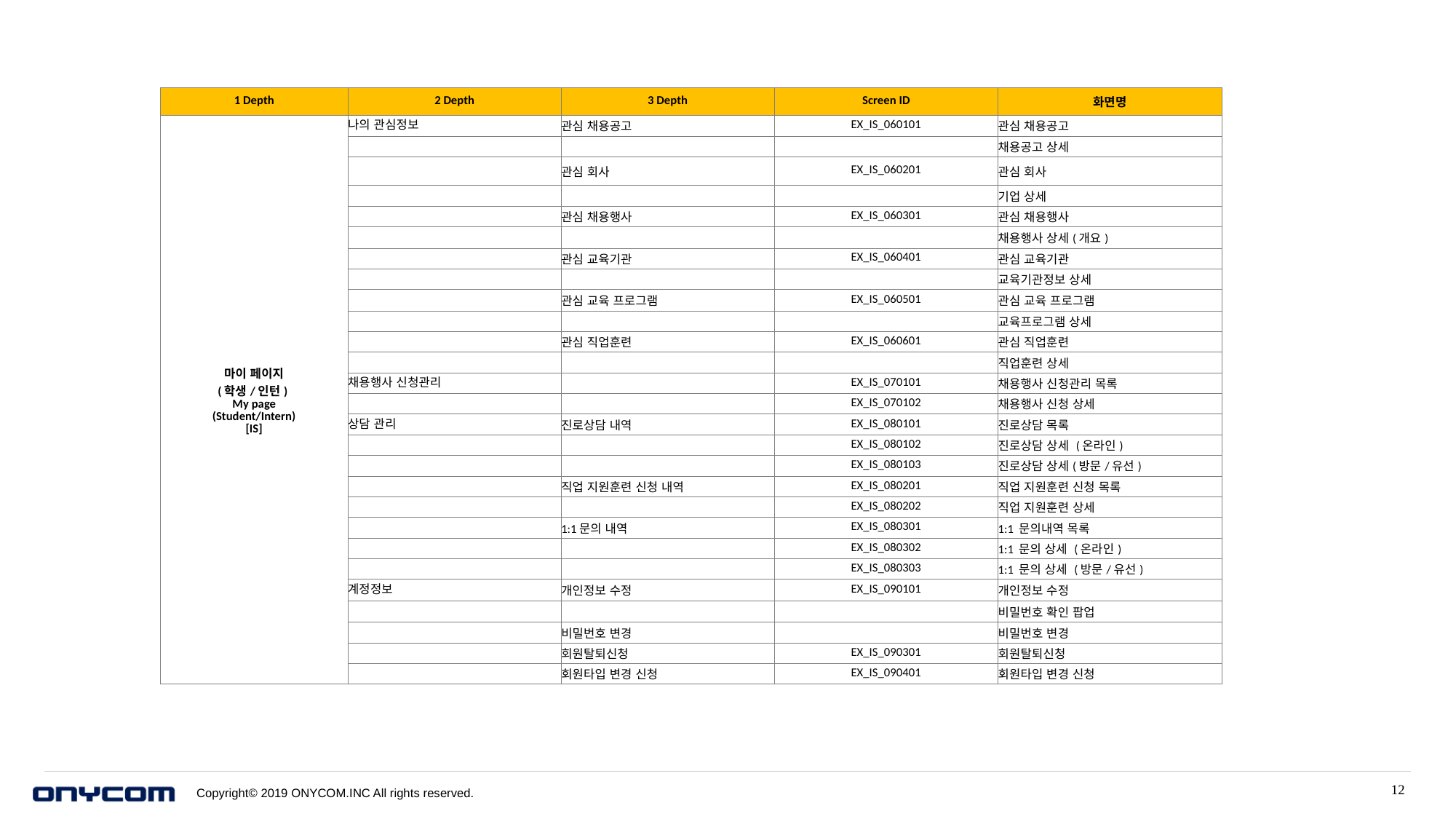

| 1 Depth | 2 Depth | 3 Depth | Screen ID | 화면명 |
| --- | --- | --- | --- | --- |
| 마이 페이지 (학생/인턴) My page (Student/Intern) [IS] | 나의 관심정보 | 관심 채용공고 | EX\_IS\_060101 | 관심 채용공고 |
|  |  |  |  | 채용공고 상세 |
|  |  | 관심 회사 | EX\_IS\_060201 | 관심 회사 |
|  |  |  |  | 기업 상세 |
|  |  | 관심 채용행사 | EX\_IS\_060301 | 관심 채용행사 |
|  |  |  |  | 채용행사 상세(개요) |
|  |  | 관심 교육기관 | EX\_IS\_060401 | 관심 교육기관 |
|  |  |  |  | 교육기관정보 상세 |
|  |  | 관심 교육 프로그램 | EX\_IS\_060501 | 관심 교육 프로그램 |
|  |  |  |  | 교육프로그램 상세 |
|  |  | 관심 직업훈련 | EX\_IS\_060601 | 관심 직업훈련 |
|  |  |  |  | 직업훈련 상세 |
|  | 채용행사 신청관리 |  | EX\_IS\_070101 | 채용행사 신청관리 목록 |
|  |  |  | EX\_IS\_070102 | 채용행사 신청 상세 |
|  | 상담 관리 | 진로상담 내역 | EX\_IS\_080101 | 진로상담 목록 |
|  |  |  | EX\_IS\_080102 | 진로상담 상세 (온라인) |
|  |  |  | EX\_IS\_080103 | 진로상담 상세(방문/유선) |
|  |  | 직업 지원훈련 신청 내역 | EX\_IS\_080201 | 직업 지원훈련 신청 목록 |
|  |  |  | EX\_IS\_080202 | 직업 지원훈련 상세 |
|  |  | 1:1문의 내역 | EX\_IS\_080301 | 1:1 문의내역 목록 |
|  |  |  | EX\_IS\_080302 | 1:1 문의 상세 (온라인) |
|  |  |  | EX\_IS\_080303 | 1:1 문의 상세 (방문/유선) |
|  | 계정정보 | 개인정보 수정 | EX\_IS\_090101 | 개인정보 수정 |
|  |  |  |  | 비밀번호 확인 팝업 |
|  |  | 비밀번호 변경 |  | 비밀번호 변경 |
|  |  | 회원탈퇴신청 | EX\_IS\_090301 | 회원탈퇴신청 |
|  |  | 회원타입 변경 신청 | EX\_IS\_090401 | 회원타입 변경 신청 |
12